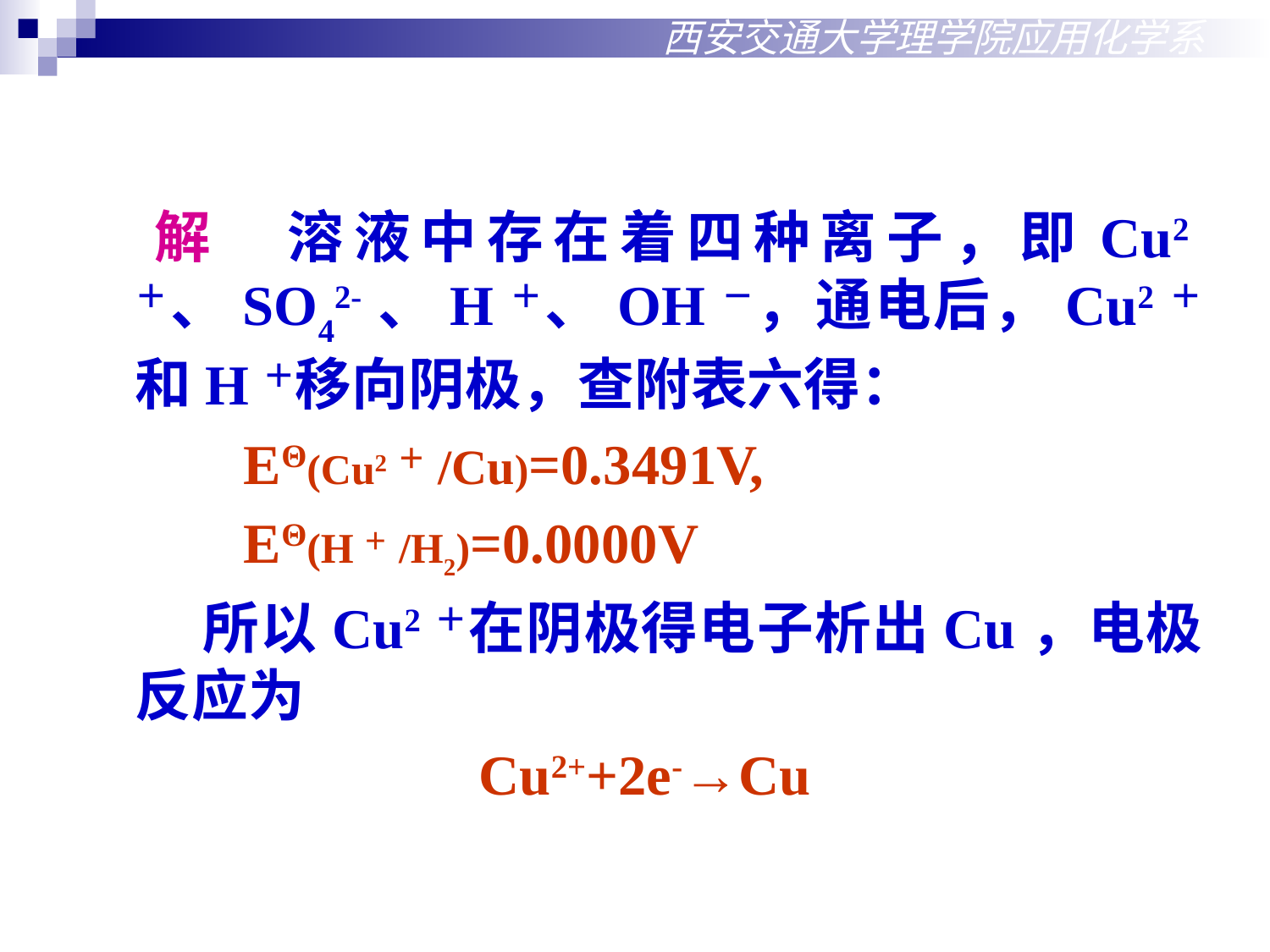

西安交通大学理学院应用化学系

　解　溶液中存在着四种离子，即Cu2＋、SO42-、H＋、OH－，通电后，Cu2＋和H＋移向阴极，查附表六得：
           EΘ(Cu2＋/Cu)=0.3491V,
           EΘ(H＋/H2)=0.0000V
　　所以Cu2＋在阴极得电子析出Cu，电极反应为
Cu2++2e-→Cu